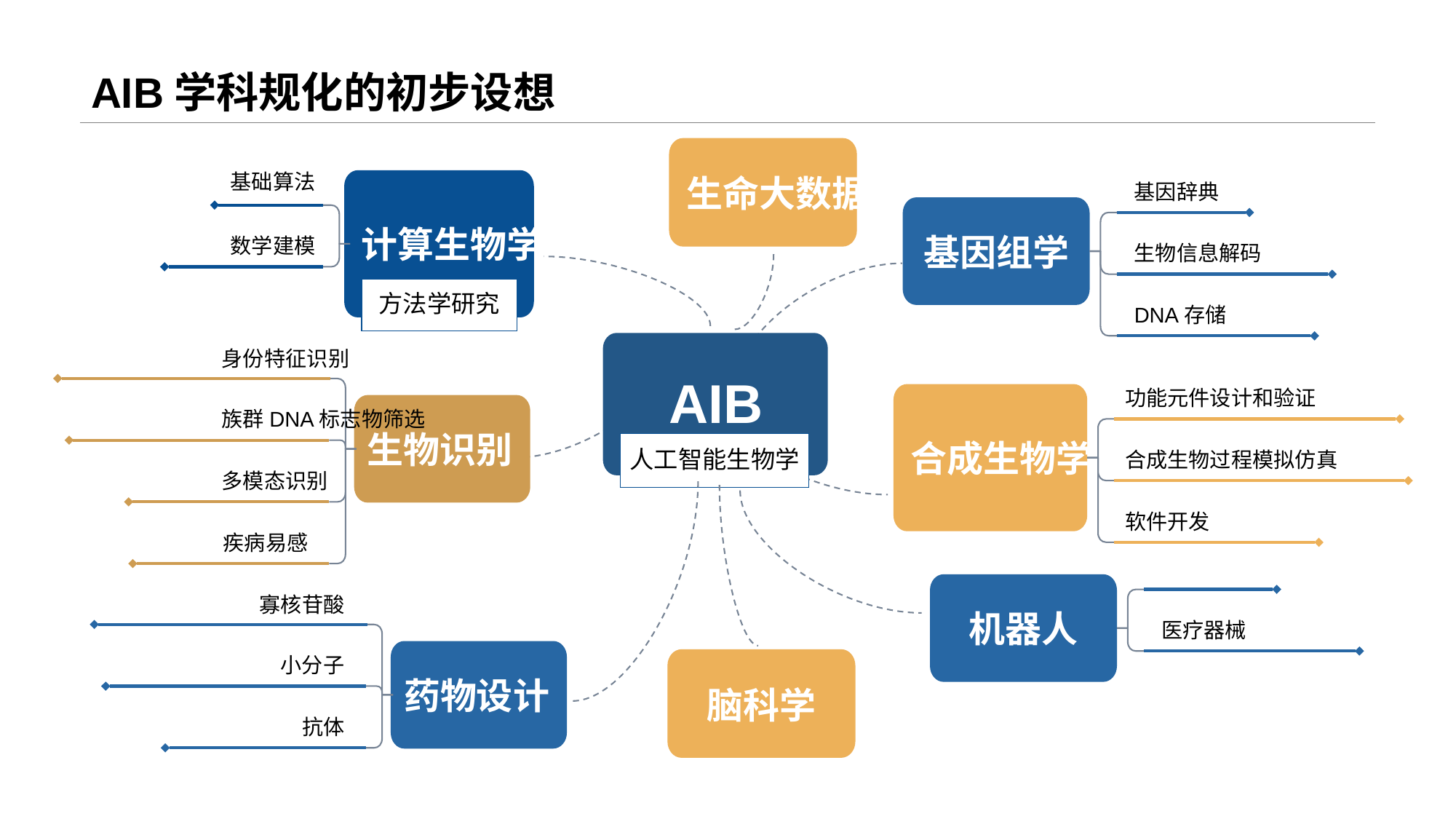

# AIB学科规化的初步设想

生命大数据

基础算法

计算生物学
基因辞典

基因组学

数学建模

生物信息解码

DNA存储

身份特征识别

AIB

功能元件设计和验证

合成生物学

生物识别
族群DNA标志物筛选

合成生物过程模拟仿真

多模态识别

软件开发

疾病易感

方法学研究

人工智能生物学

机器人

医疗器械

寡核苷酸

小分子
药物设计

抗体

脑科学